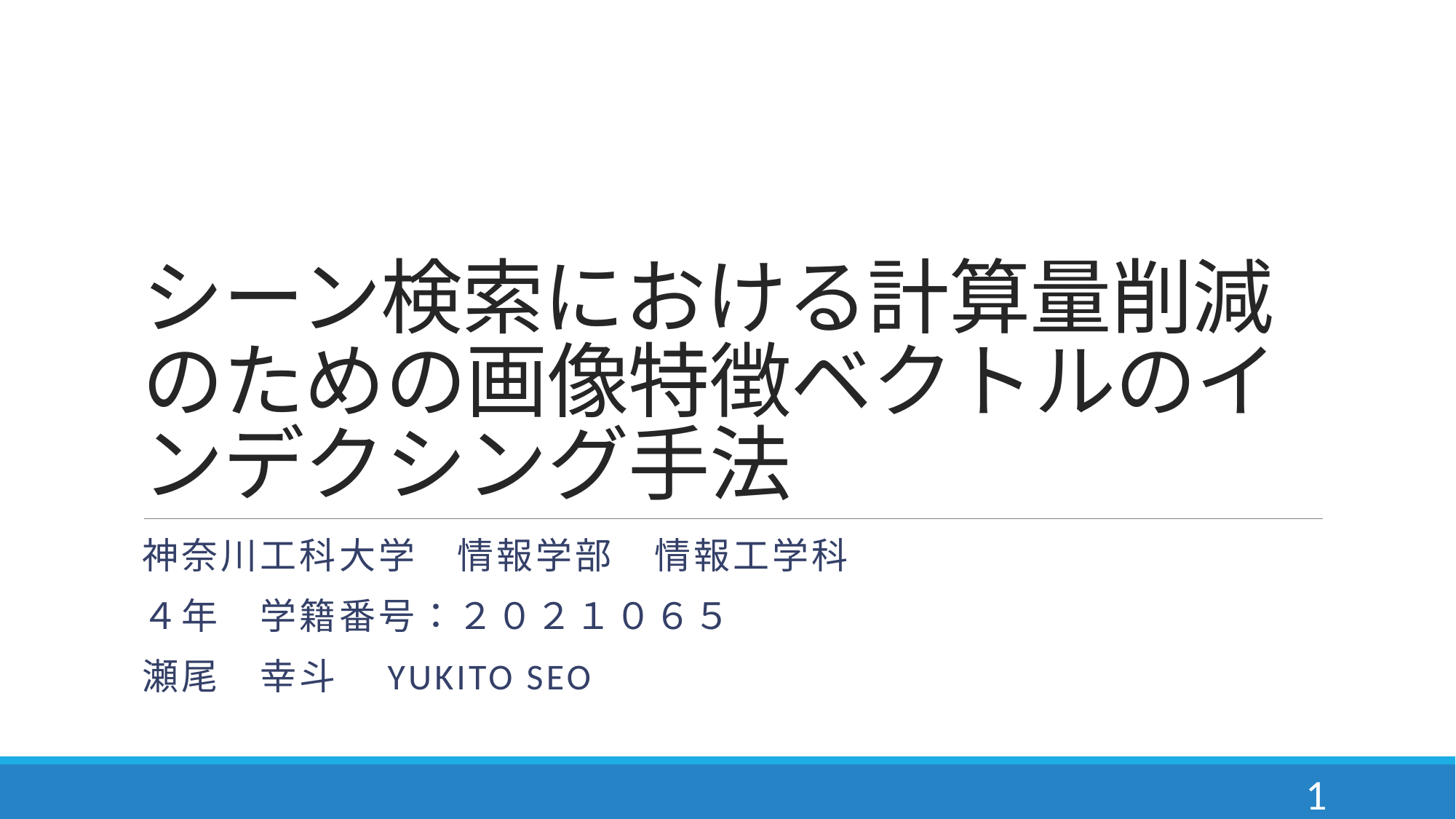

# シーン検索における計算量削減のための画像特徴ベクトルのインデクシング手法
神奈川工科大学　情報学部　情報工学科
４年　学籍番号：２０２１０６５
瀬尾　幸斗　Yukito seo
1